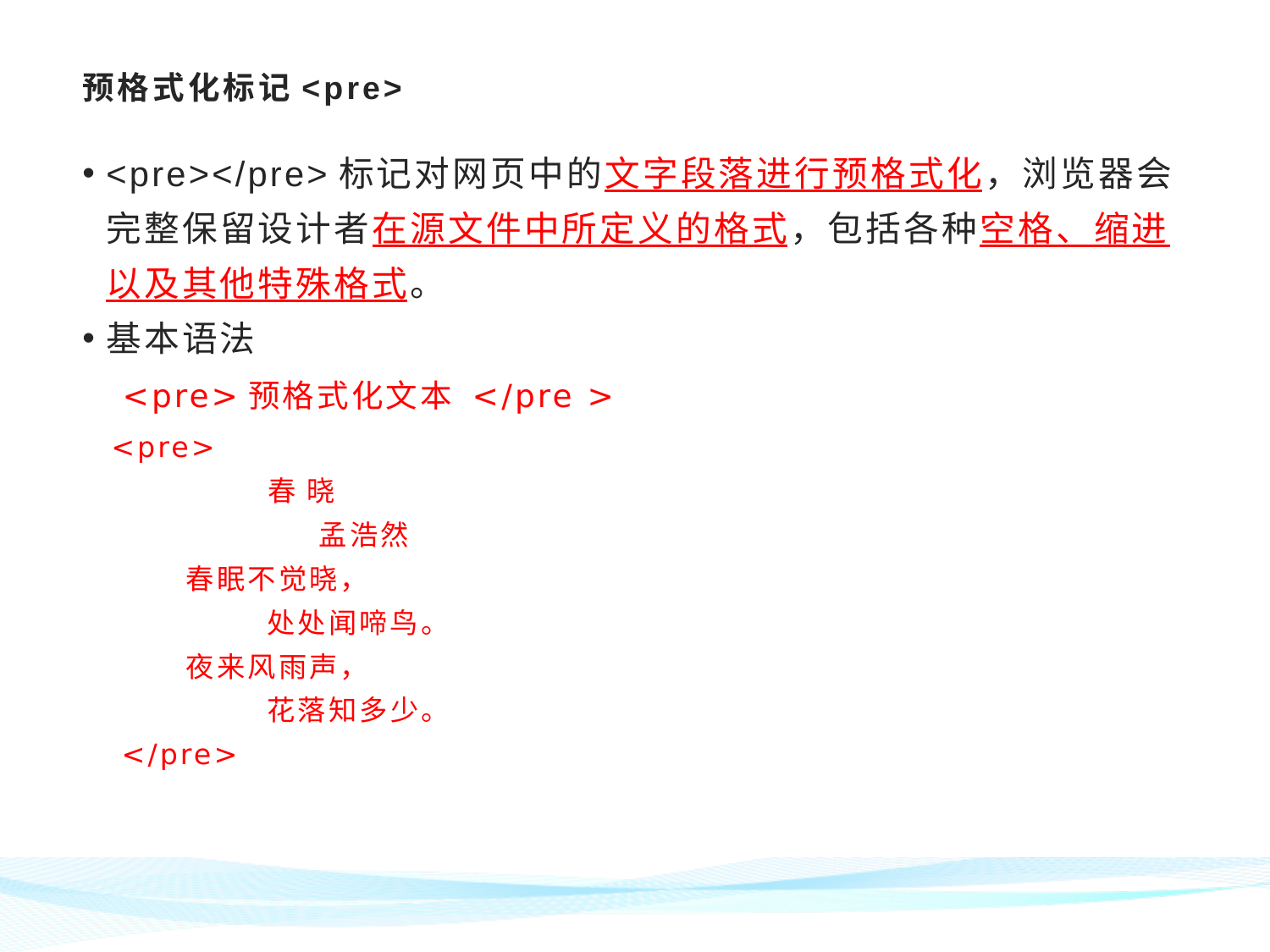

# 预格式化标记<pre>
<pre></pre>标记对网页中的文字段落进行预格式化，浏览器会完整保留设计者在源文件中所定义的格式，包括各种空格、缩进以及其他特殊格式。
基本语法
	<pre>预格式化文本 </pre >
 <pre>
		 春 晓
		       孟浩然
         春眠不觉晓，
                  处处闻啼鸟。
         夜来风雨声，
                  花落知多少。
  </pre>